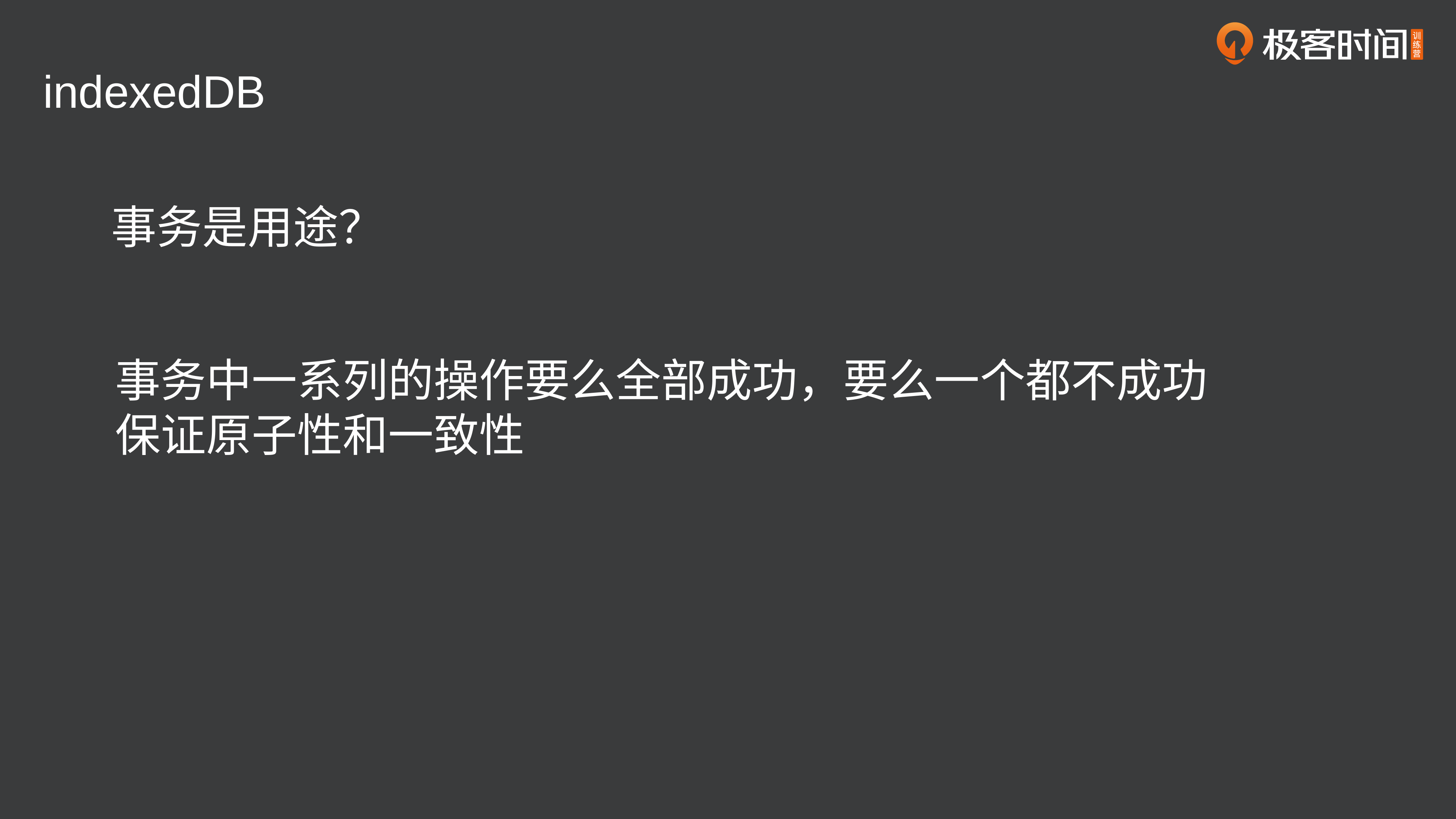

indexedDB
事务是用途？
事务中一系列的操作要么全部成功，要么一个都不成功
保证原子性和一致性